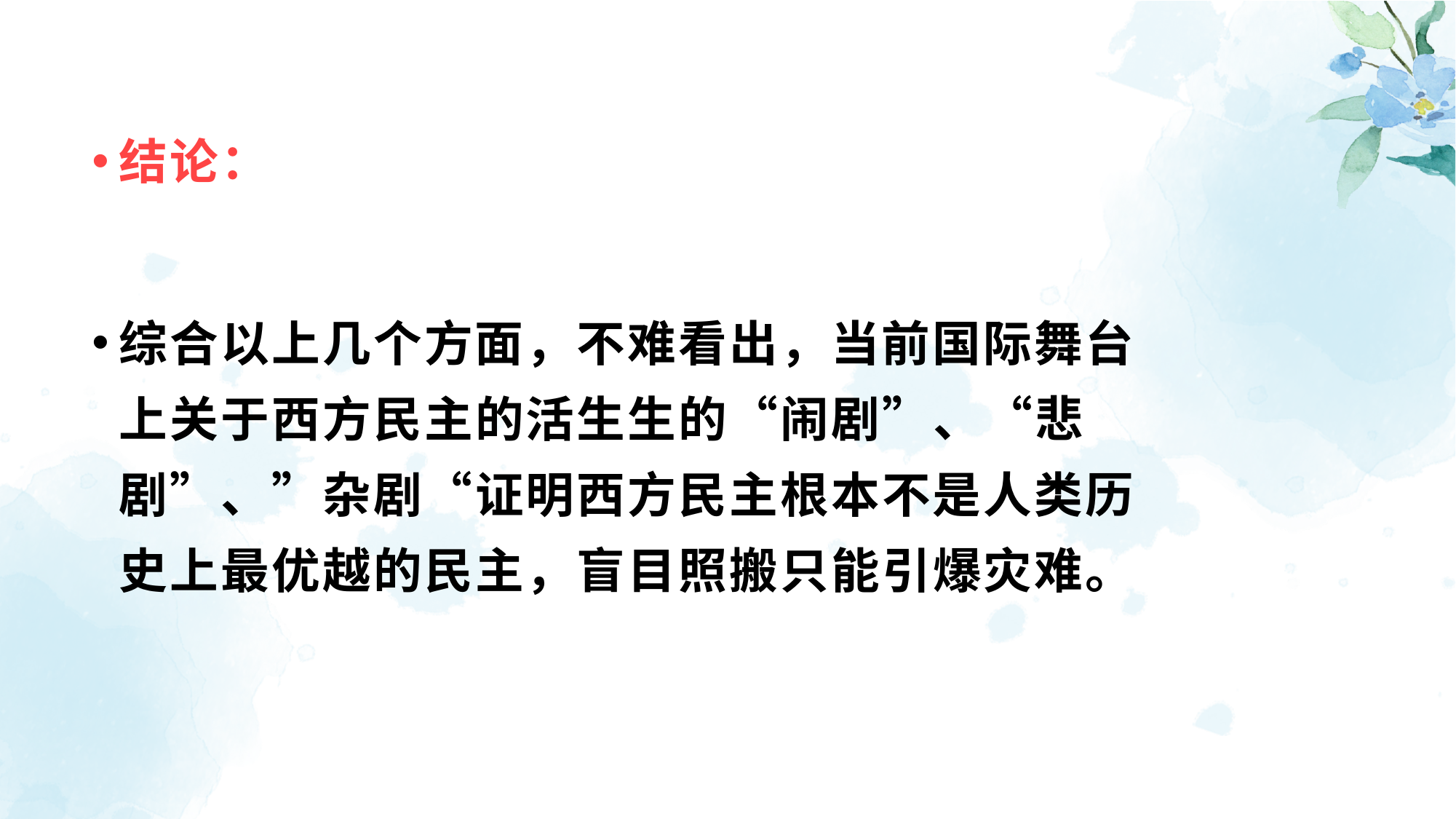

结论：

综合以上几个方面，不难看出，当前国际舞台上关于西方民主的活生生的“闹剧”、“悲剧”、”杂剧“证明西方民主根本不是人类历史上最优越的民主，盲目照搬只能引爆灾难。